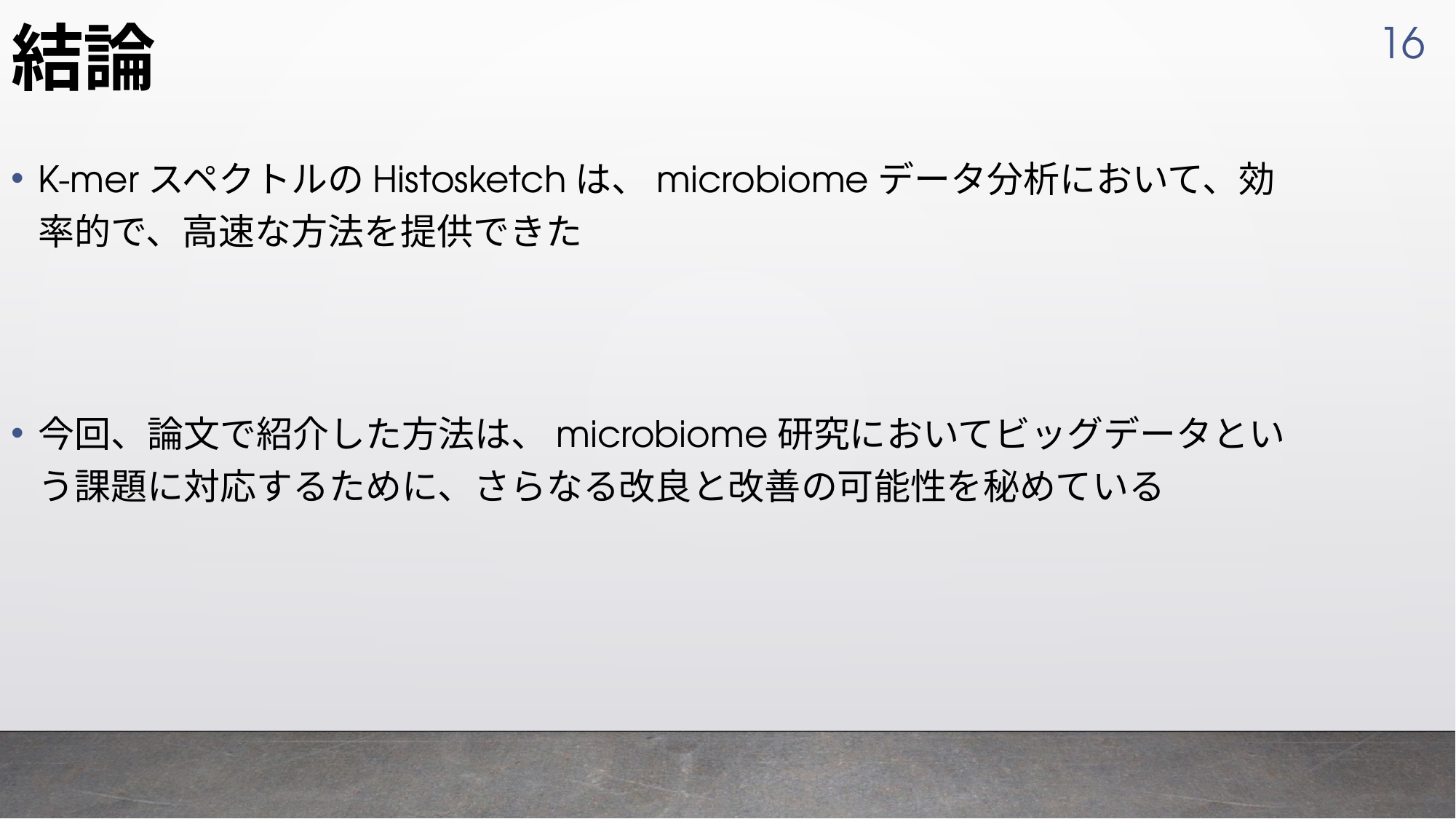

16
# 結論
K-merスペクトルのHistosketchは、microbiomeデータ分析において、効率的で、高速な方法を提供できた

今回、論文で紹介した方法は、microbiome研究においてビッグデータという課題に対応するために、さらなる改良と改善の可能性を秘めている